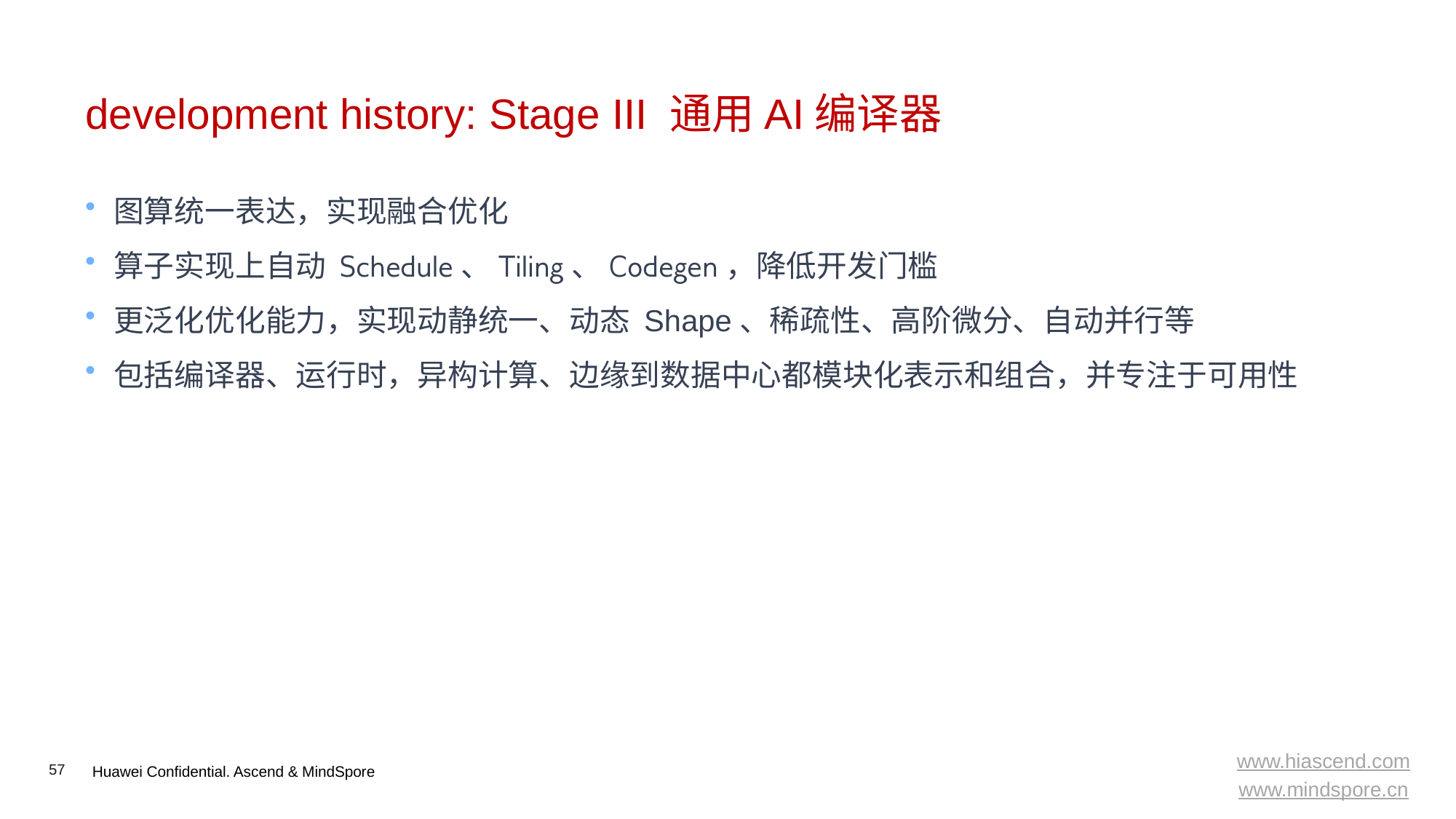

# development history: Stage III 通用AI编译器
图算统一表达，实现融合优化
算子实现上自动 Schedule、Tiling、Codegen，降低开发门槛
更泛化优化能力，实现动静统一、动态 Shape、稀疏性、高阶微分、自动并行等
包括编译器、运行时，异构计算、边缘到数据中心都模块化表示和组合，并专注于可用性